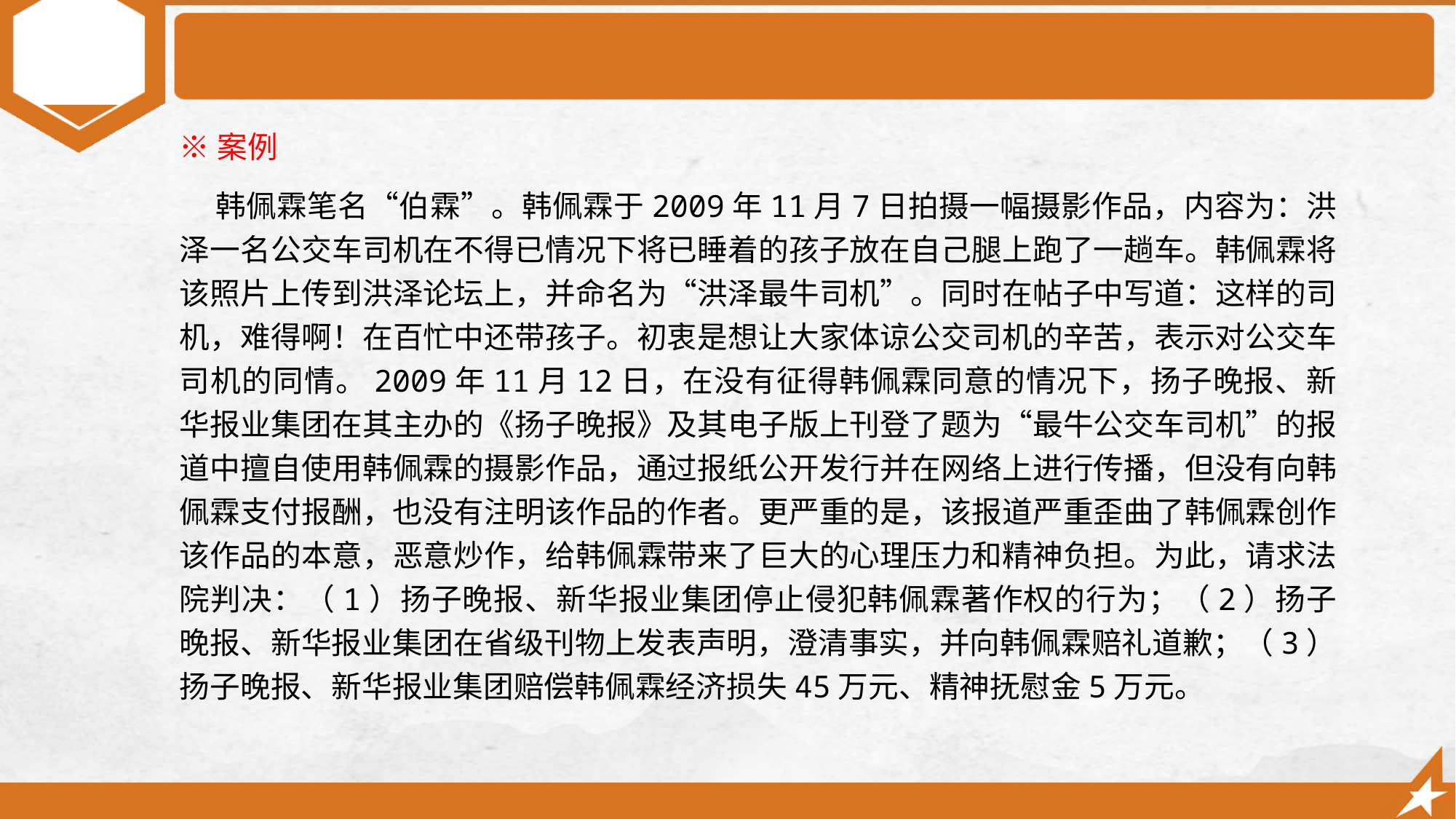

※案例
    韩佩霖笔名“伯霖”。韩佩霖于2009年11月7日拍摄一幅摄影作品，内容为：洪泽一名公交车司机在不得已情况下将已睡着的孩子放在自己腿上跑了一趟车。韩佩霖将该照片上传到洪泽论坛上，并命名为“洪泽最牛司机”。同时在帖子中写道：这样的司机，难得啊！在百忙中还带孩子。初衷是想让大家体谅公交司机的辛苦，表示对公交车司机的同情。2009年11月12日，在没有征得韩佩霖同意的情况下，扬子晚报、新华报业集团在其主办的《扬子晚报》及其电子版上刊登了题为“最牛公交车司机”的报道中擅自使用韩佩霖的摄影作品，通过报纸公开发行并在网络上进行传播，但没有向韩佩霖支付报酬，也没有注明该作品的作者。更严重的是，该报道严重歪曲了韩佩霖创作该作品的本意，恶意炒作，给韩佩霖带来了巨大的心理压力和精神负担。为此，请求法院判决：（1）扬子晚报、新华报业集团停止侵犯韩佩霖著作权的行为；（2）扬子晚报、新华报业集团在省级刊物上发表声明，澄清事实，并向韩佩霖赔礼道歉；（3）扬子晚报、新华报业集团赔偿韩佩霖经济损失45万元、精神抚慰金5万元。